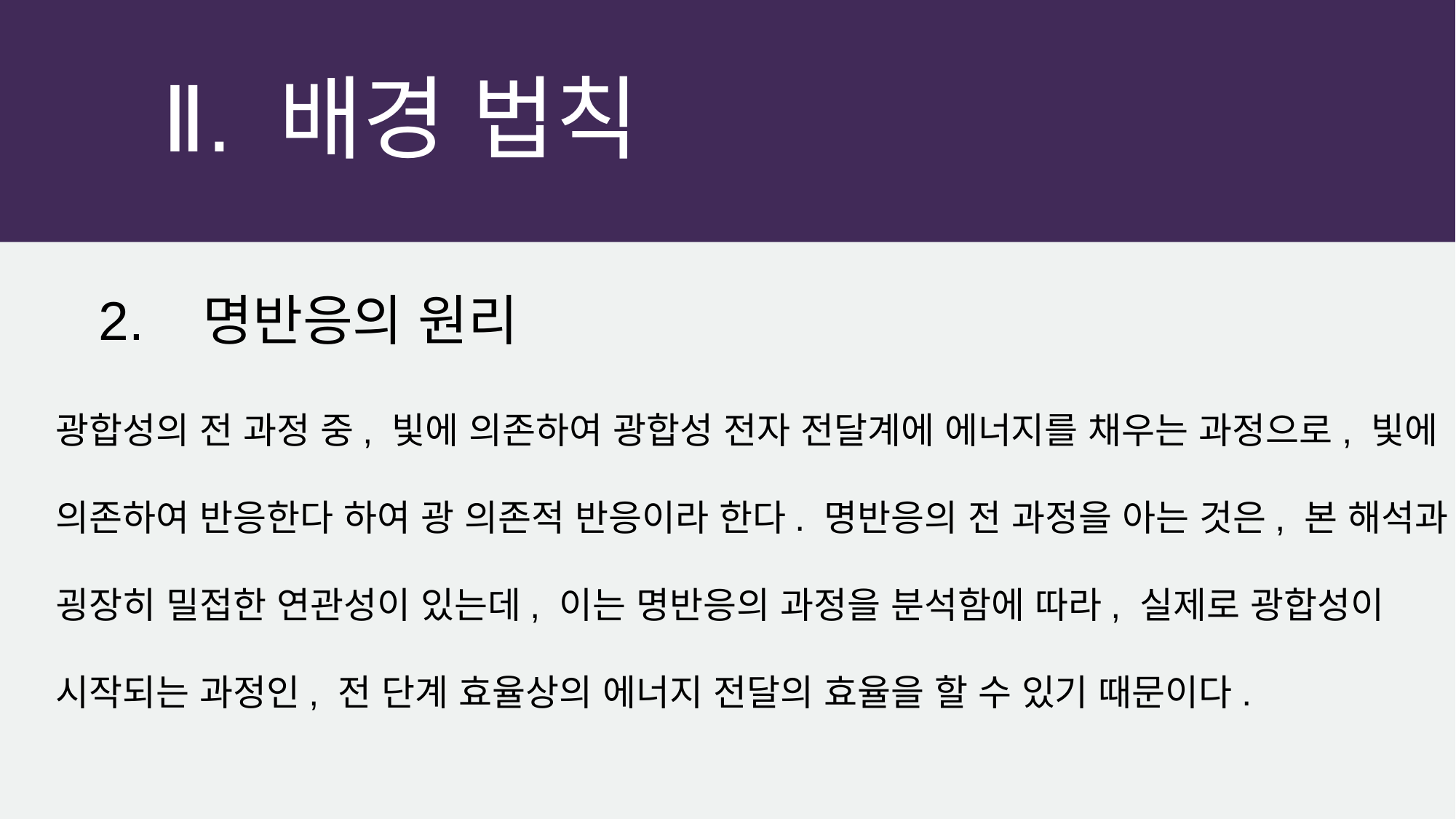

Ⅱ. 배경 법칙
2.   명반응의 원리
광합성의 전 과정 중, 빛에 의존하여 광합성 전자 전달계에 에너지를 채우는 과정으로, 빛에 의존하여 반응한다 하여 광 의존적 반응이라 한다. 명반응의 전 과정을 아는 것은, 본 해석과 굉장히 밀접한 연관성이 있는데, 이는 명반응의 과정을 분석함에 따라, 실제로 광합성이 시작되는 과정인, 전 단계 효율상의 에너지 전달의 효율을 할 수 있기 때문이다.